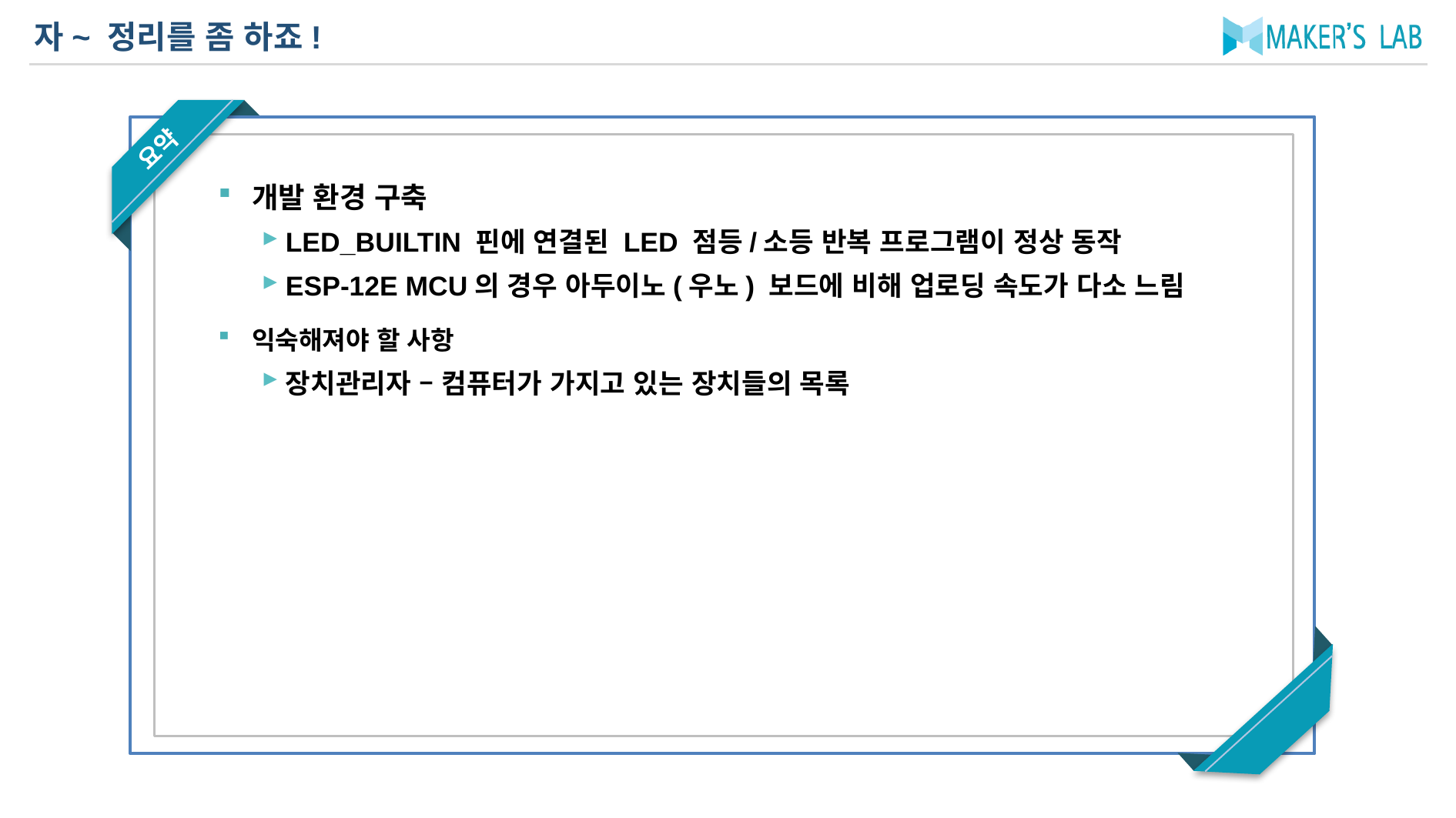

# 자~ 정리를 좀 하죠!
개발 환경 구축
LED_BUILTIN 핀에 연결된 LED 점등/소등 반복 프로그램이 정상 동작
ESP-12E MCU의 경우 아두이노(우노) 보드에 비해 업로딩 속도가 다소 느림
익숙해져야 할 사항
장치관리자 – 컴퓨터가 가지고 있는 장치들의 목록